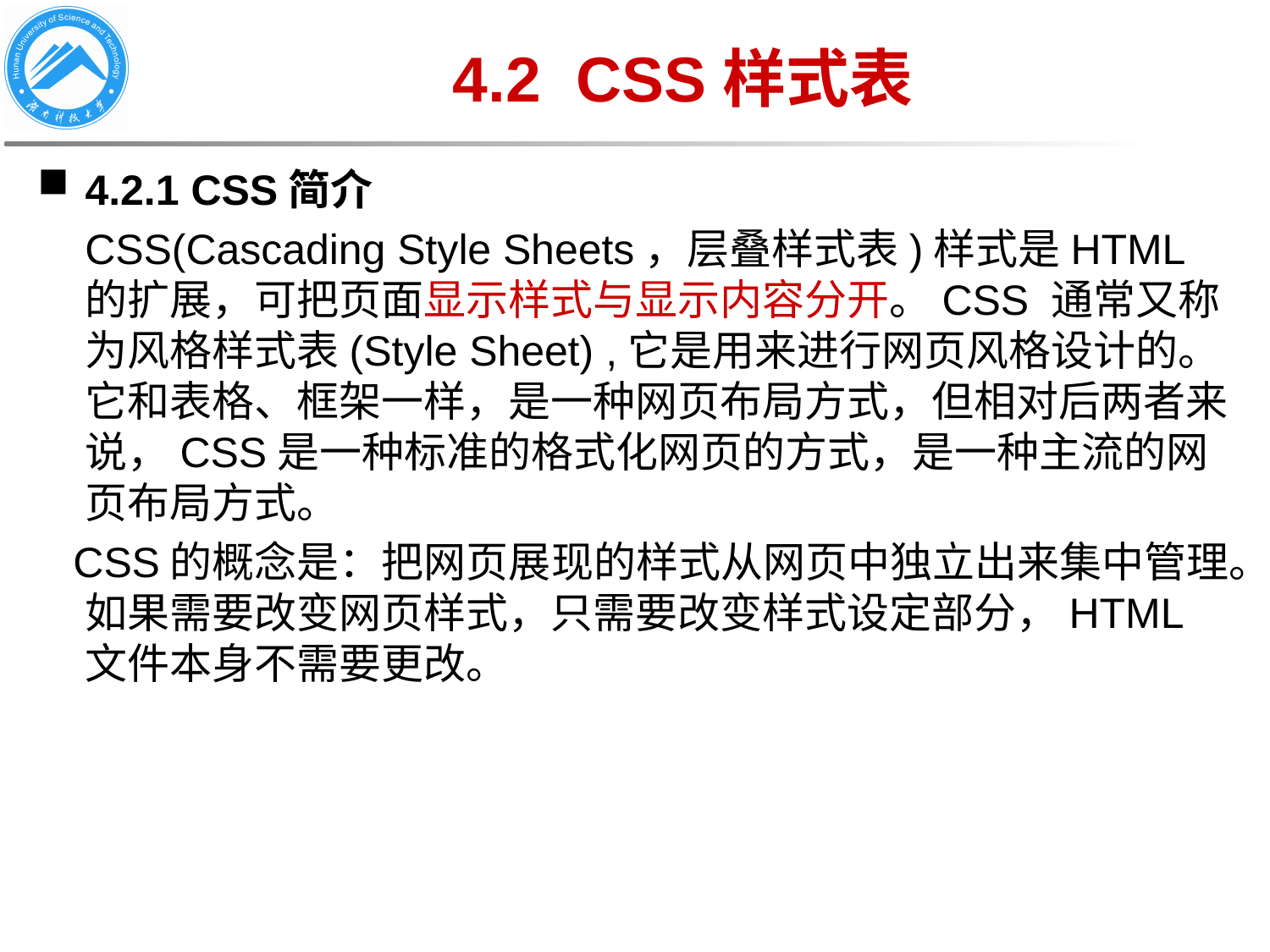

# 4.2  CSS样式表
4.2.1 CSS简介
    CSS(Cascading Style Sheets，层叠样式表)样式是HTML的扩展，可把页面显示样式与显示内容分开。CSS 通常又称为风格样式表(Style Sheet) ,它是用来进行网页风格设计的。它和表格、框架一样，是一种网页布局方式，但相对后两者来说，CSS是一种标准的格式化网页的方式，是一种主流的网页布局方式。
   CSS的概念是：把网页展现的样式从网页中独立出来集中管理。如果需要改变网页样式，只需要改变样式设定部分，HTML文件本身不需要更改。